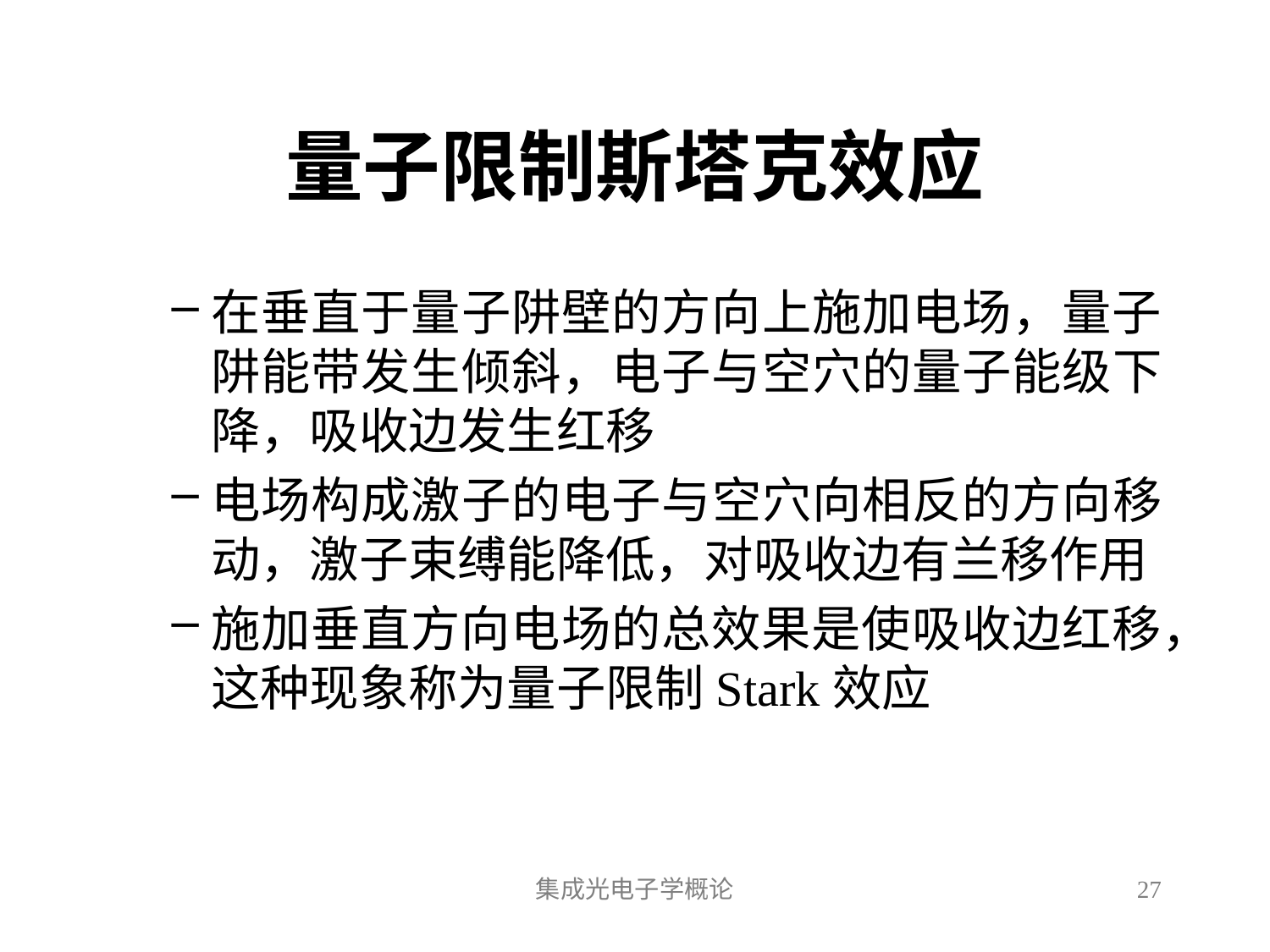

# 量子限制斯塔克效应
在垂直于量子阱壁的方向上施加电场，量子阱能带发生倾斜，电子与空穴的量子能级下降，吸收边发生红移
电场构成激子的电子与空穴向相反的方向移动，激子束缚能降低，对吸收边有兰移作用
施加垂直方向电场的总效果是使吸收边红移，这种现象称为量子限制Stark效应
集成光电子学概论
27